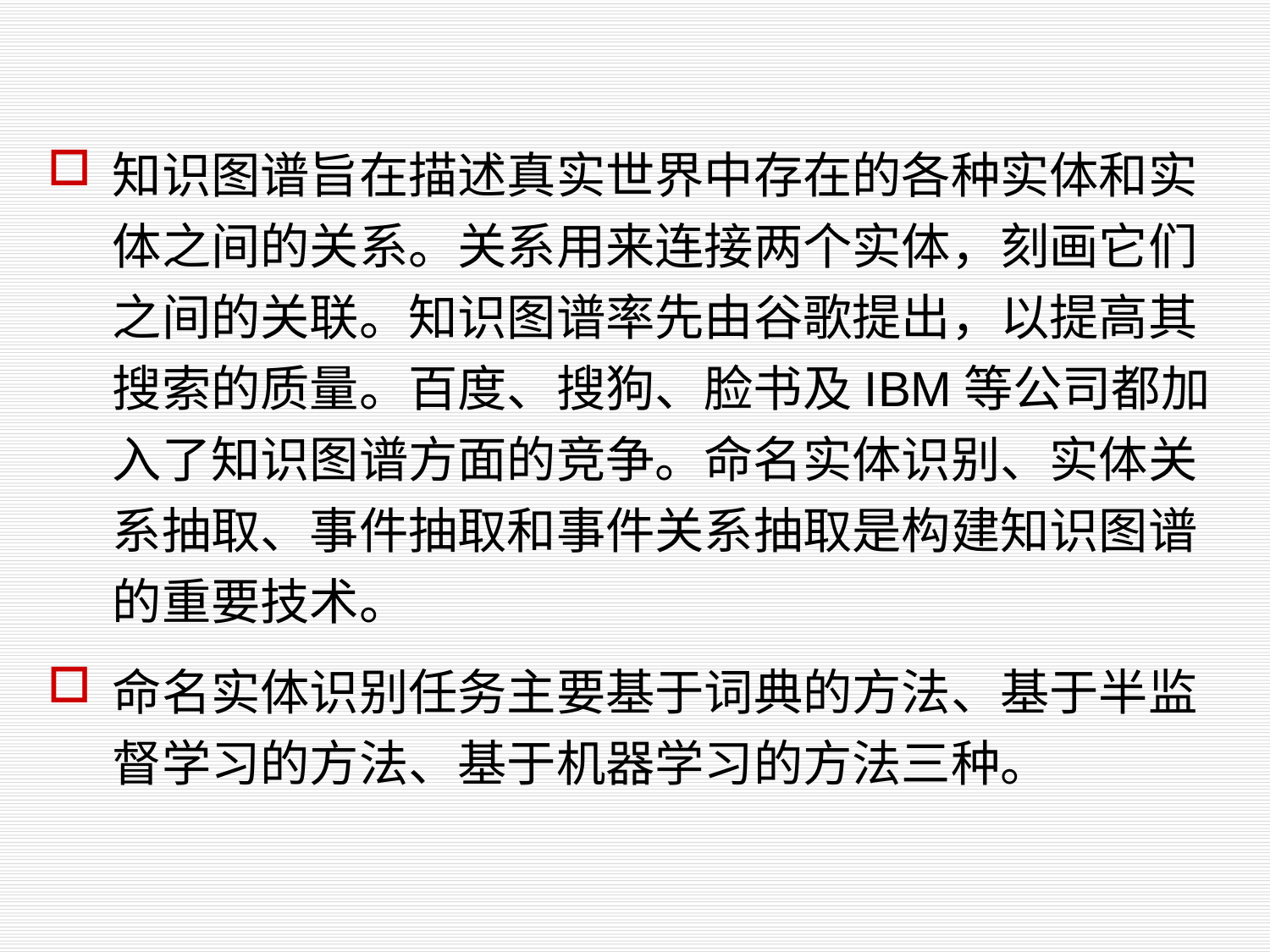

#
知识图谱旨在描述真实世界中存在的各种实体和实体之间的关系。关系用来连接两个实体，刻画它们之间的关联。知识图谱率先由谷歌提出，以提高其搜索的质量。百度、搜狗、脸书及IBM等公司都加入了知识图谱方面的竞争。命名实体识别、实体关系抽取、事件抽取和事件关系抽取是构建知识图谱的重要技术。
命名实体识别任务主要基于词典的方法、基于半监督学习的方法、基于机器学习的方法三种。